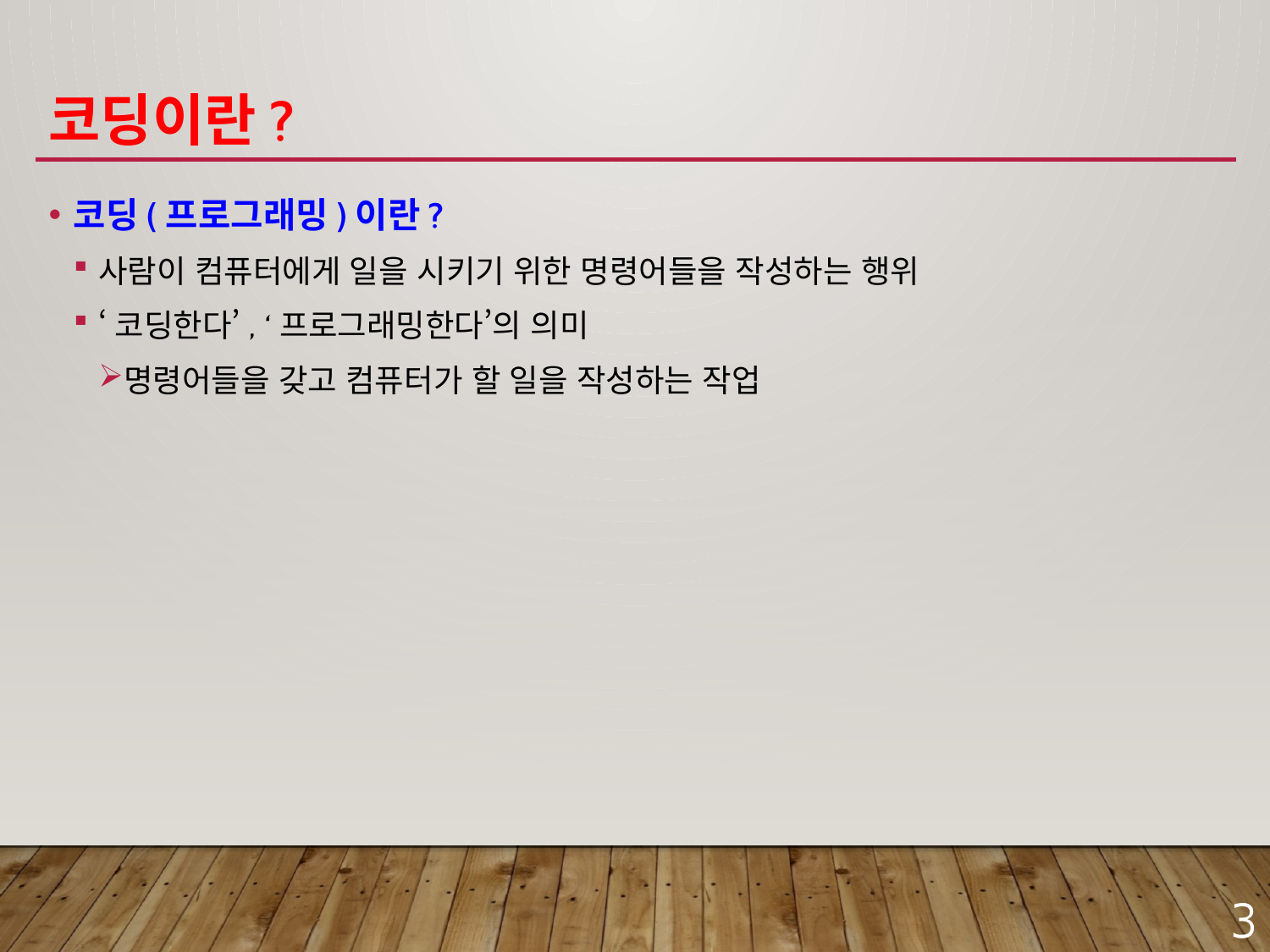

# 코딩이란?
코딩(프로그래밍)이란?
사람이 컴퓨터에게 일을 시키기 위한 명령어들을 작성하는 행위
‘코딩한다’, ‘프로그래밍한다’의 의미
명령어들을 갖고 컴퓨터가 할 일을 작성하는 작업

3